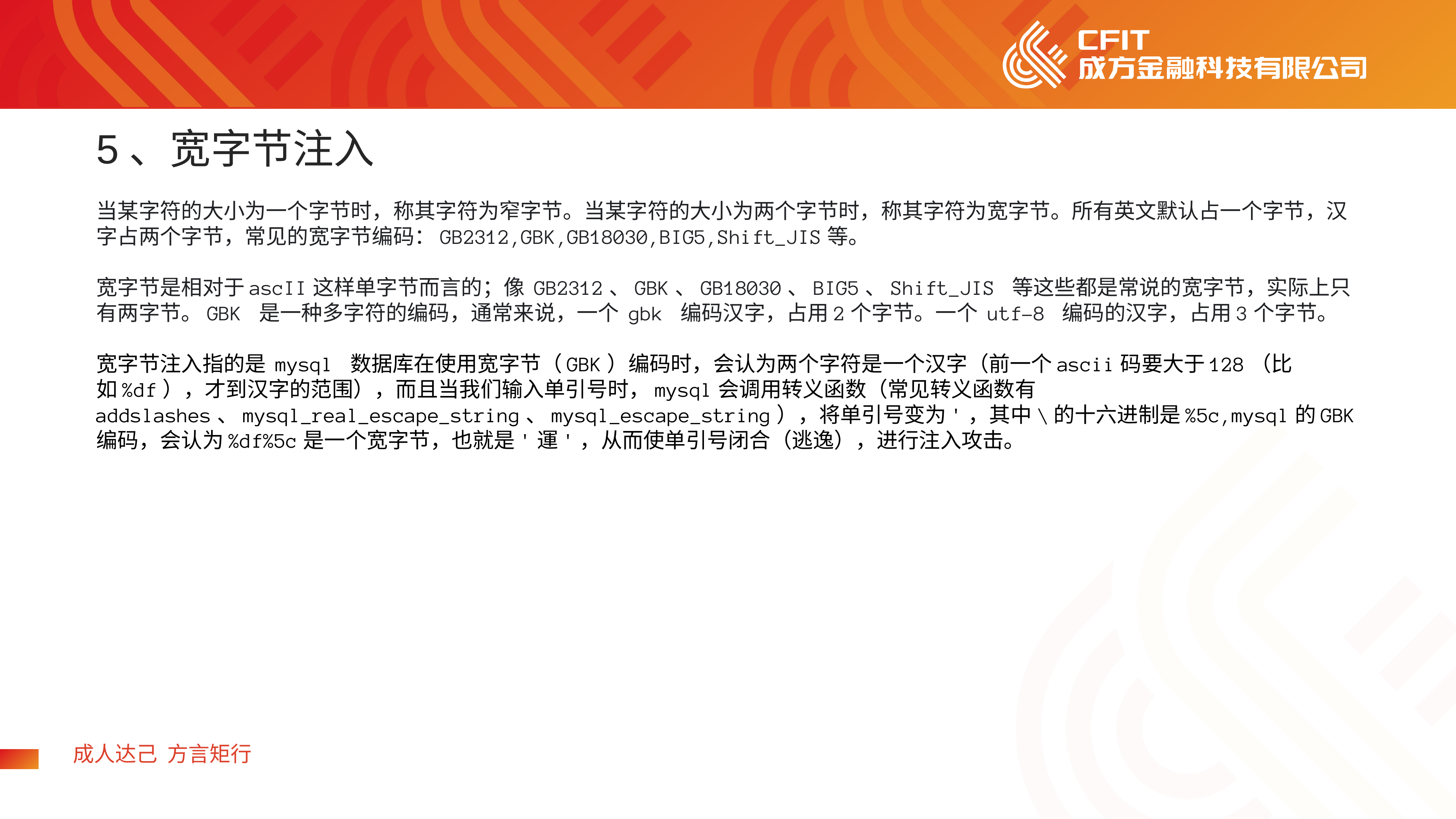

5、宽字节注入

当某字符的大小为一个字节时，称其字符为窄字节。当某字符的大小为两个字节时，称其字符为宽字节。所有英文默认占一个字节，汉字占两个字节，常见的宽字节编码：GB2312,GBK,GB18030,BIG5,Shift_JIS等。

宽字节是相对于ascII这样单字节而言的；像 GB2312、GBK、GB18030、BIG5、Shift_JIS 等这些都是常说的宽字节，实际上只有两字节。GBK 是一种多字符的编码，通常来说，一个 gbk 编码汉字，占用2个字节。一个 utf-8 编码的汉字，占用3个字节。

宽字节注入指的是 mysql 数据库在使用宽字节（GBK）编码时，会认为两个字符是一个汉字（前一个ascii码要大于128（比如%df），才到汉字的范围），而且当我们输入单引号时，mysql会调用转义函数（常见转义函数有addslashes、mysql_real_escape_string、mysql_escape_string），将单引号变为'，其中\的十六进制是%5c,mysql的GBK编码，会认为%df%5c是一个宽字节，也就是'運'，从而使单引号闭合（逃逸），进行注入攻击。